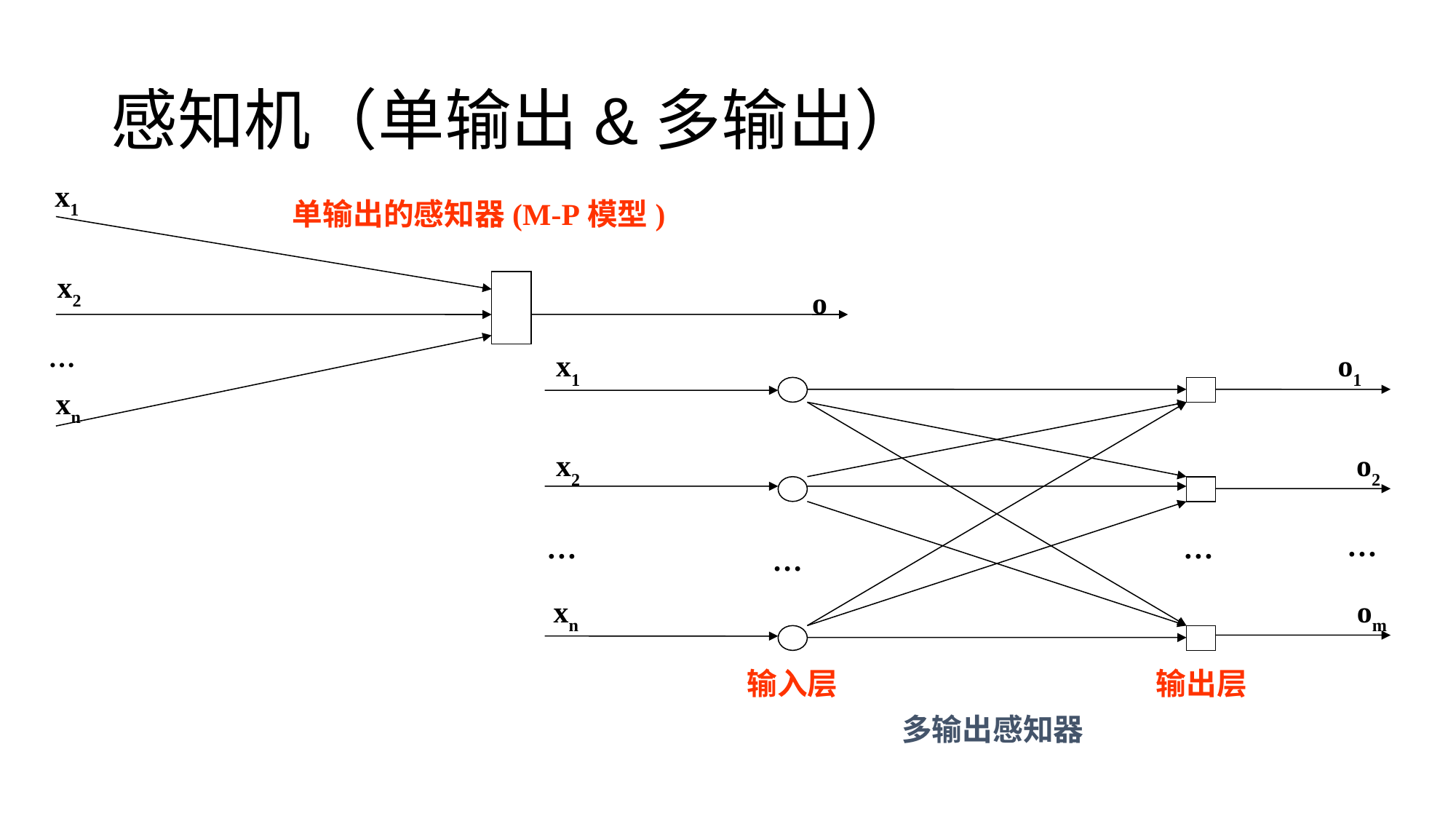

# 感知机（单输出&多输出）
  x1

x2
o
…
 xn
单输出的感知器(M-P模型)
x1
o1

x2
o2
…
…
…
 …
xn
om
输入层
输出层
多输出感知器